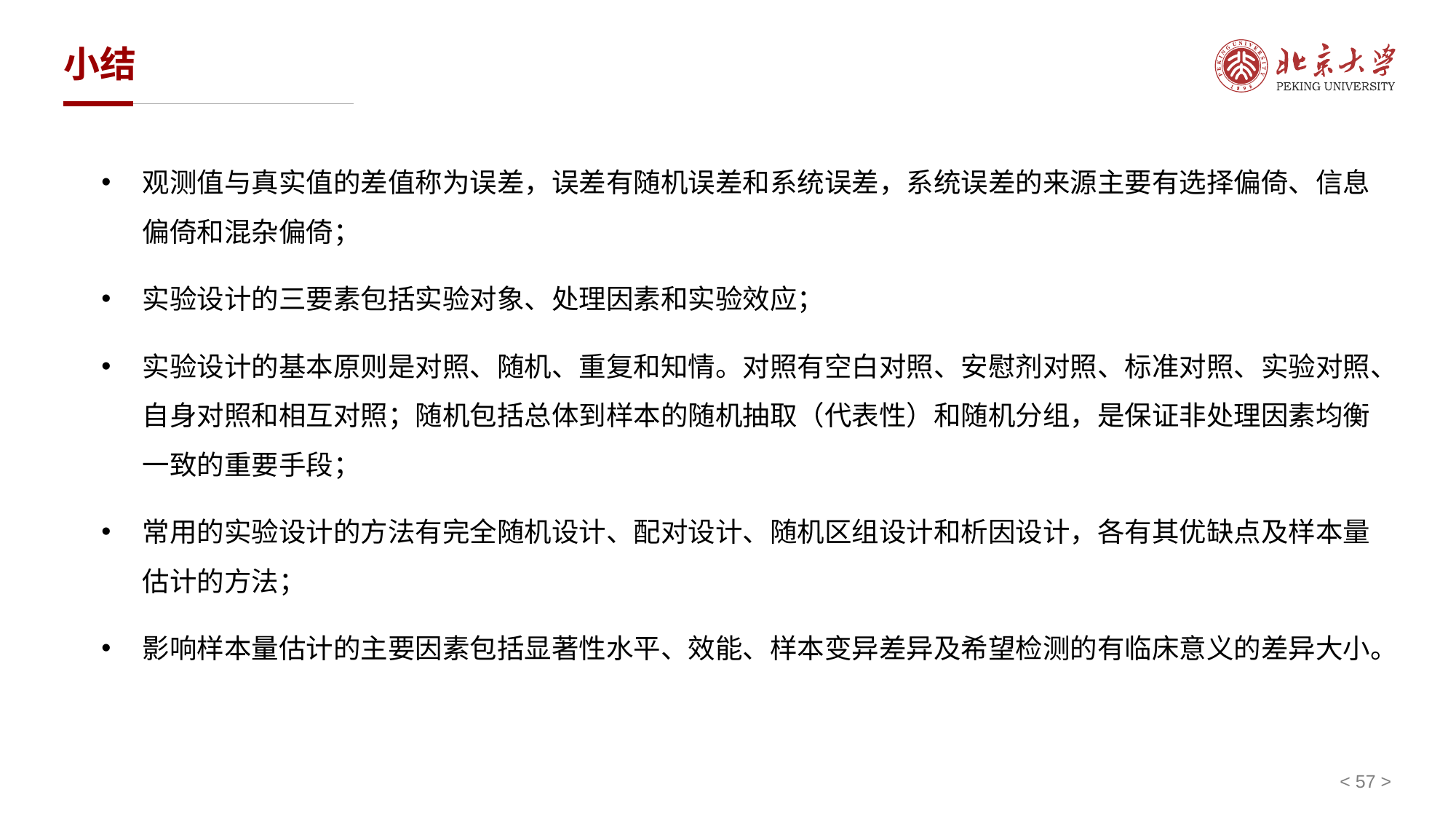

# 小结
观测值与真实值的差值称为误差，误差有随机误差和系统误差，系统误差的来源主要有选择偏倚、信息偏倚和混杂偏倚；
实验设计的三要素包括实验对象、处理因素和实验效应；
实验设计的基本原则是对照、随机、重复和知情。对照有空白对照、安慰剂对照、标准对照、实验对照、自身对照和相互对照；随机包括总体到样本的随机抽取（代表性）和随机分组，是保证非处理因素均衡一致的重要手段；
常用的实验设计的方法有完全随机设计、配对设计、随机区组设计和析因设计，各有其优缺点及样本量估计的方法；
影响样本量估计的主要因素包括显著性水平、效能、样本变异差异及希望检测的有临床意义的差异大小。
< 57 >